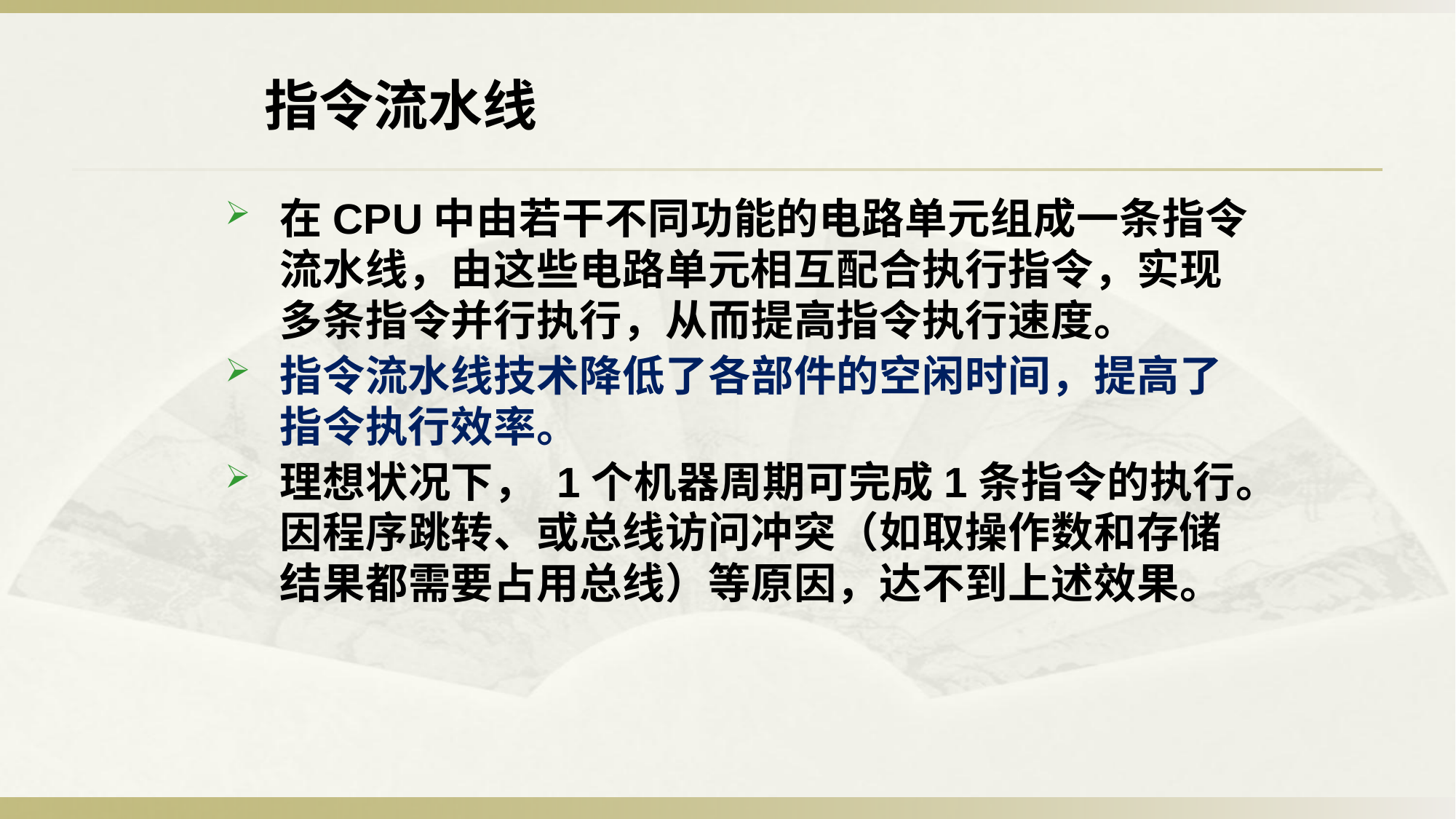

指令流水线
在CPU中由若干不同功能的电路单元组成一条指令流水线，由这些电路单元相互配合执行指令，实现多条指令并行执行，从而提高指令执行速度。
指令流水线技术降低了各部件的空闲时间，提高了指令执行效率。
理想状况下， 1个机器周期可完成1条指令的执行。因程序跳转、或总线访问冲突（如取操作数和存储结果都需要占用总线）等原因，达不到上述效果。